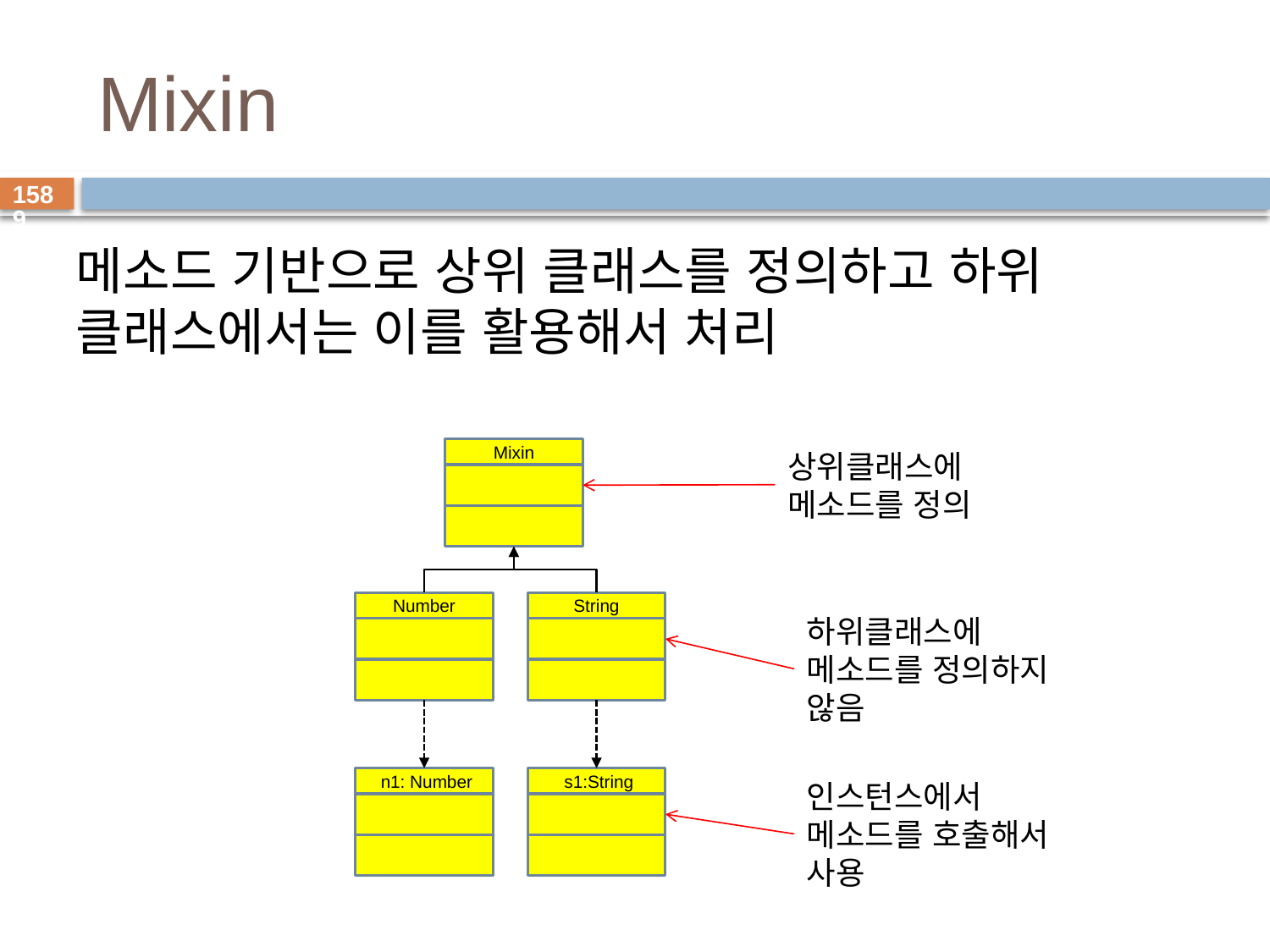

# Mixin
1589
메소드 기반으로 상위 클래스를 정의하고 하위 클래스에서는 이를 활용해서 처리
Mixin

상위클래스에 메소드를 정의
Number

String

하위클래스에 메소드를 정의하지 않음
 n1: Number

 s1:String

인스턴스에서 메소드를 호출해서 사용